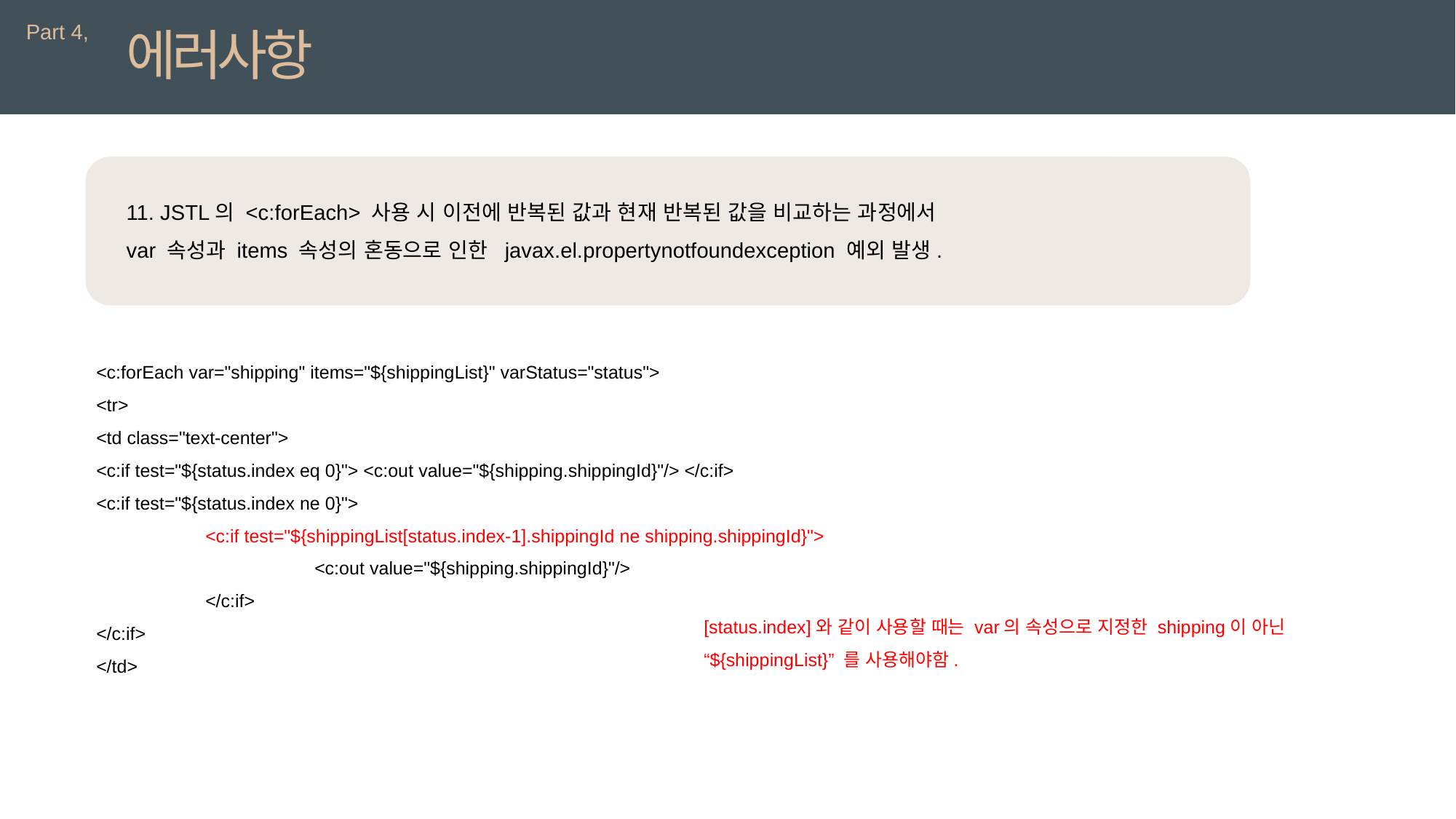

Part 4,
에러사항

11. JSTL의 <c:forEach> 사용 시 이전에 반복된 값과 현재 반복된 값을 비교하는 과정에서
var 속성과 items 속성의 혼동으로 인한  javax.el.propertynotfoundexception 예외 발생.
<c:forEach var="shipping" items="${shippingList}" varStatus="status">
<tr>
<td class="text-center">
<c:if test="${status.index eq 0}"> <c:out value="${shipping.shippingId}"/> </c:if>
<c:if test="${status.index ne 0}">
	<c:if test="${shippingList[status.index-1].shippingId ne shipping.shippingId}">
		<c:out value="${shipping.shippingId}"/>
	</c:if>
</c:if>
</td>
[status.index]와 같이 사용할 때는 var의 속성으로 지정한 shipping이 아닌
“${shippingList}” 를 사용해야함.